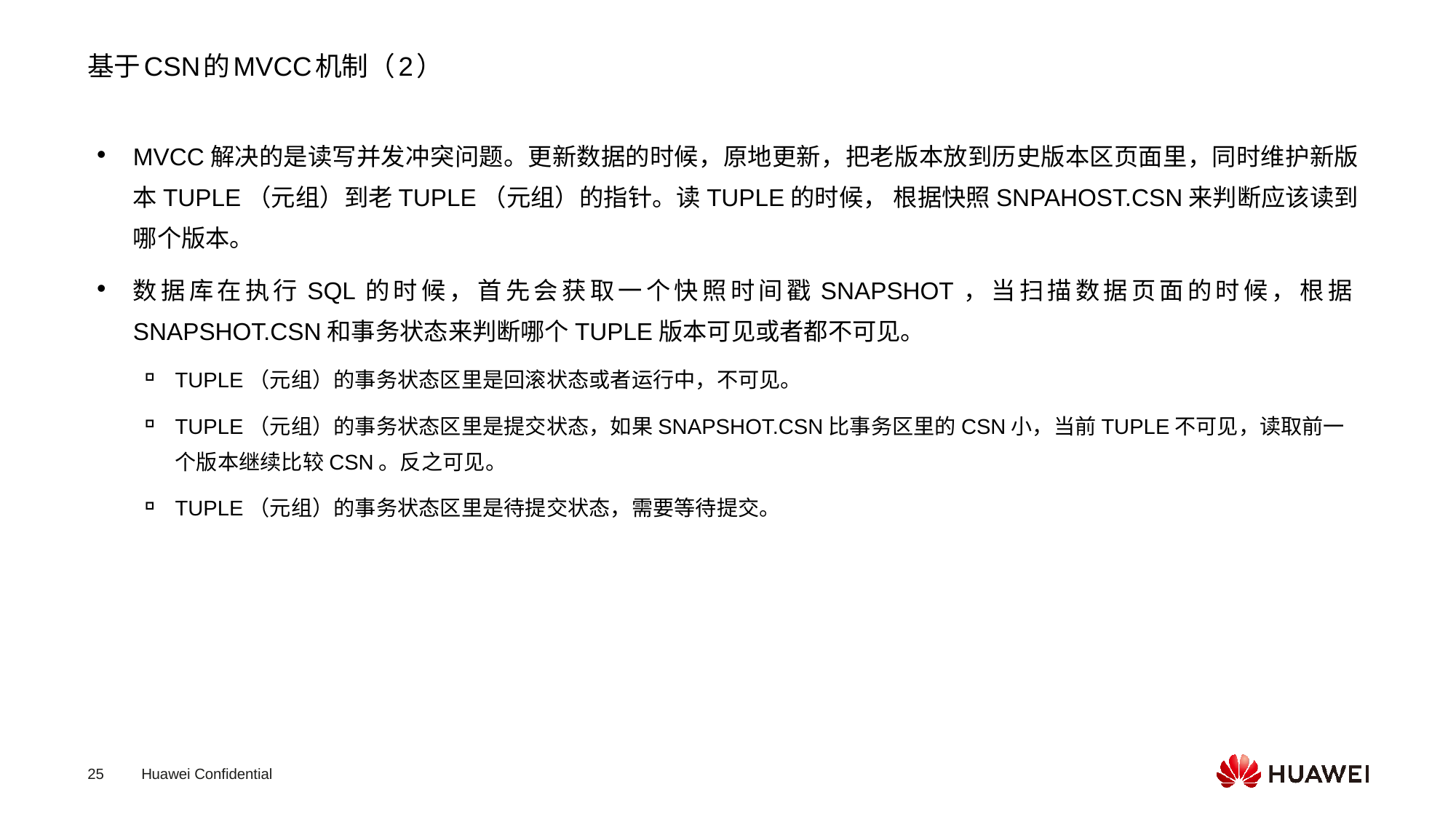

# 基于CSN的MVCC机制（2）
MVCC解决的是读写并发冲突问题。更新数据的时候，原地更新，把老版本放到历史版本区页面里，同时维护新版本TUPLE（元组）到老TUPLE（元组）的指针。读TUPLE的时候， 根据快照SNPAHOST.CSN来判断应该读到哪个版本。
数据库在执行SQL的时候，首先会获取一个快照时间戳SNAPSHOT，当扫描数据页面的时候，根据SNAPSHOT.CSN和事务状态来判断哪个TUPLE版本可见或者都不可见。
TUPLE（元组）的事务状态区里是回滚状态或者运行中，不可见。
TUPLE（元组）的事务状态区里是提交状态，如果SNAPSHOT.CSN比事务区里的CSN小，当前TUPLE不可见，读取前一个版本继续比较CSN。反之可见。
TUPLE（元组）的事务状态区里是待提交状态，需要等待提交。